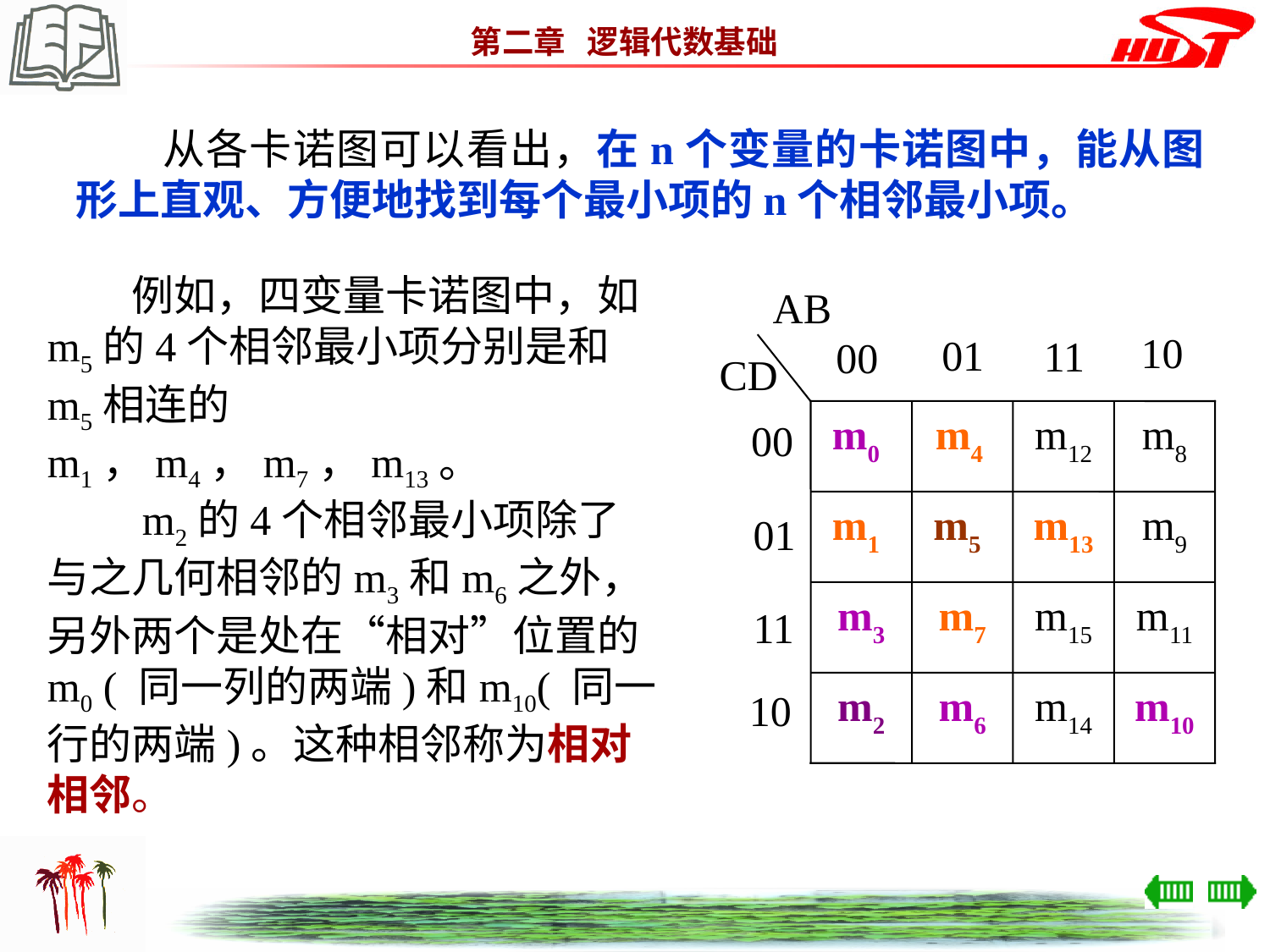

从各卡诺图可以看出，在n个变量的卡诺图中，能从图形上直观、方便地找到每个最小项的n个相邻最小项。
　　例如，四变量卡诺图中，如m5的4个相邻最小项分别是和m5相连的 m1，m4，m7，m13。
　　m2的4个相邻最小项除了与之几何相邻的m3和m6之外，另外两个是处在“相对”位置的m0 ( 同一列的两端)和m10( 同一行的两端)。这种相邻称为相对相邻。
AB
10
01
11
00

CD
m0

m4

m12

m8

00
m1

m5
m13
m9
01
m3

m7
m15
m11
11
m2

m6
m14
m10
10